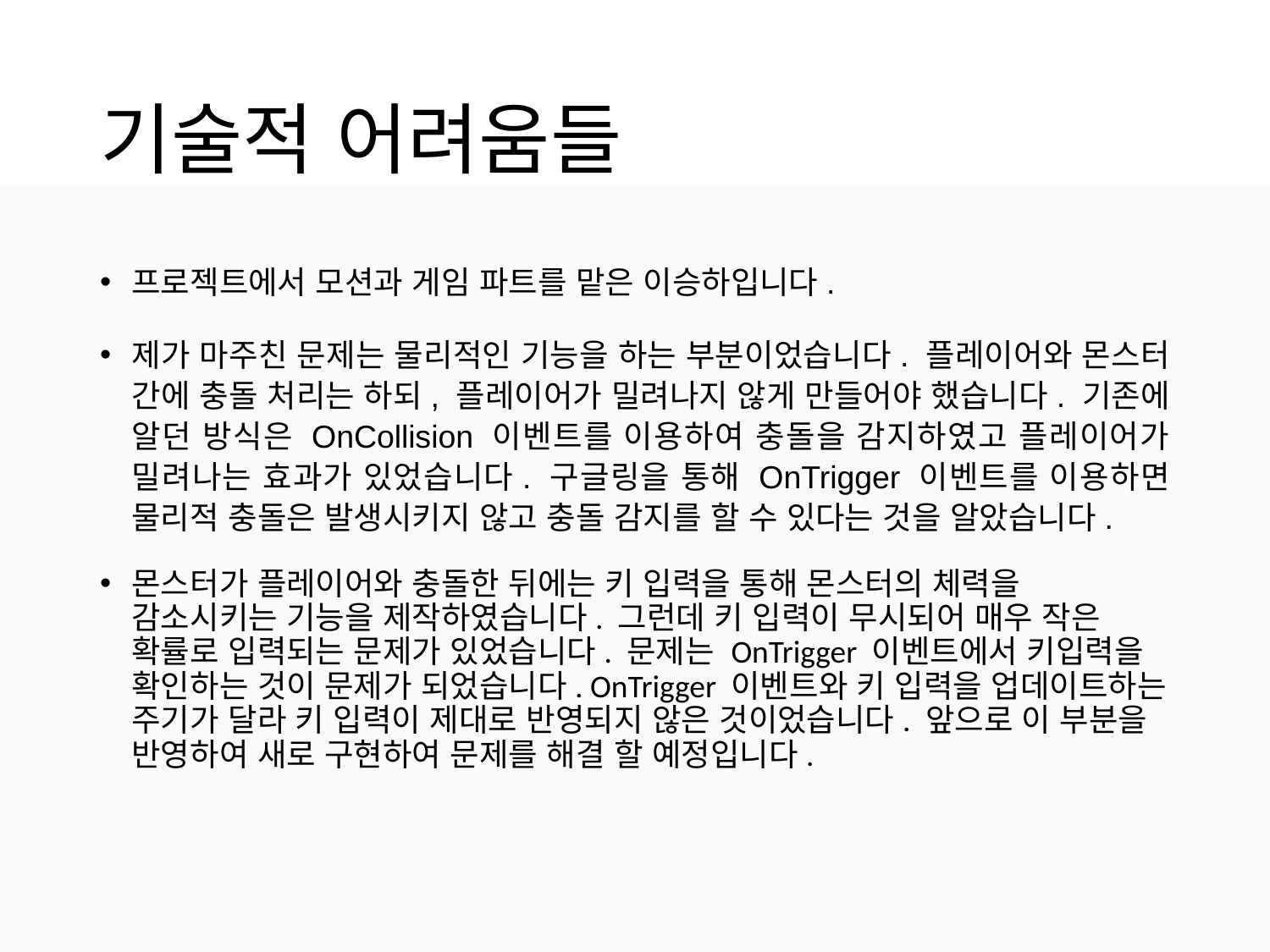

# 기술적 어려움들
프로젝트에서 모션과 게임 파트를 맡은 이승하입니다.
제가 마주친 문제는 물리적인 기능을 하는 부분이었습니다. 플레이어와 몬스터 간에 충돌 처리는 하되, 플레이어가 밀려나지 않게 만들어야 했습니다. 기존에 알던 방식은 OnCollision 이벤트를 이용하여 충돌을 감지하였고 플레이어가 밀려나는 효과가 있었습니다. 구글링을 통해 OnTrigger 이벤트를 이용하면 물리적 충돌은 발생시키지 않고 충돌 감지를 할 수 있다는 것을 알았습니다.
몬스터가 플레이어와 충돌한 뒤에는 키 입력을 통해 몬스터의 체력을 감소시키는 기능을 제작하였습니다. 그런데 키 입력이 무시되어 매우 작은 확률로 입력되는 문제가 있었습니다. 문제는 OnTrigger 이벤트에서 키입력을 확인하는 것이 문제가 되었습니다. OnTrigger 이벤트와 키 입력을 업데이트하는 주기가 달라 키 입력이 제대로 반영되지 않은 것이었습니다. 앞으로 이 부분을 반영하여 새로 구현하여 문제를 해결 할 예정입니다.